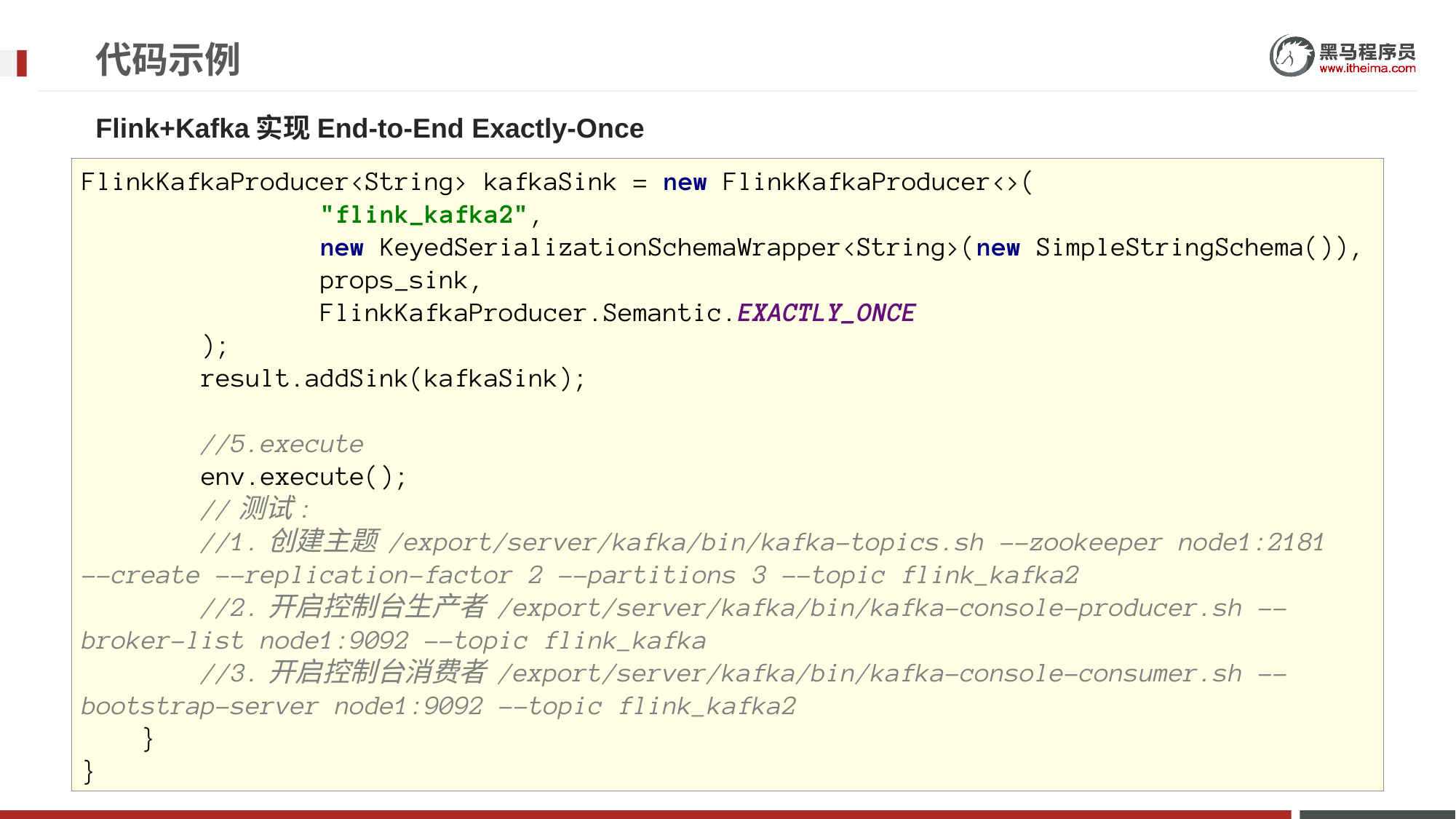

# 代码示例
Flink+Kafka实现End-to-End Exactly-Once
FlinkKafkaProducer<String> kafkaSink = new FlinkKafkaProducer<>(
                "flink_kafka2",
                new KeyedSerializationSchemaWrapper<String>(new SimpleStringSchema()),
                props_sink,
                FlinkKafkaProducer.Semantic.EXACTLY_ONCE
        );
        result.addSink(kafkaSink);
        //5.execute
        env.execute();
        //测试:
        //1.创建主题 /export/server/kafka/bin/kafka-topics.sh --zookeeper node1:2181 --create --replication-factor 2 --partitions 3 --topic flink_kafka2
        //2.开启控制台生产者 /export/server/kafka/bin/kafka-console-producer.sh --broker-list node1:9092 --topic flink_kafka
        //3.开启控制台消费者 /export/server/kafka/bin/kafka-console-consumer.sh --bootstrap-server node1:9092 --topic flink_kafka2
    }
}